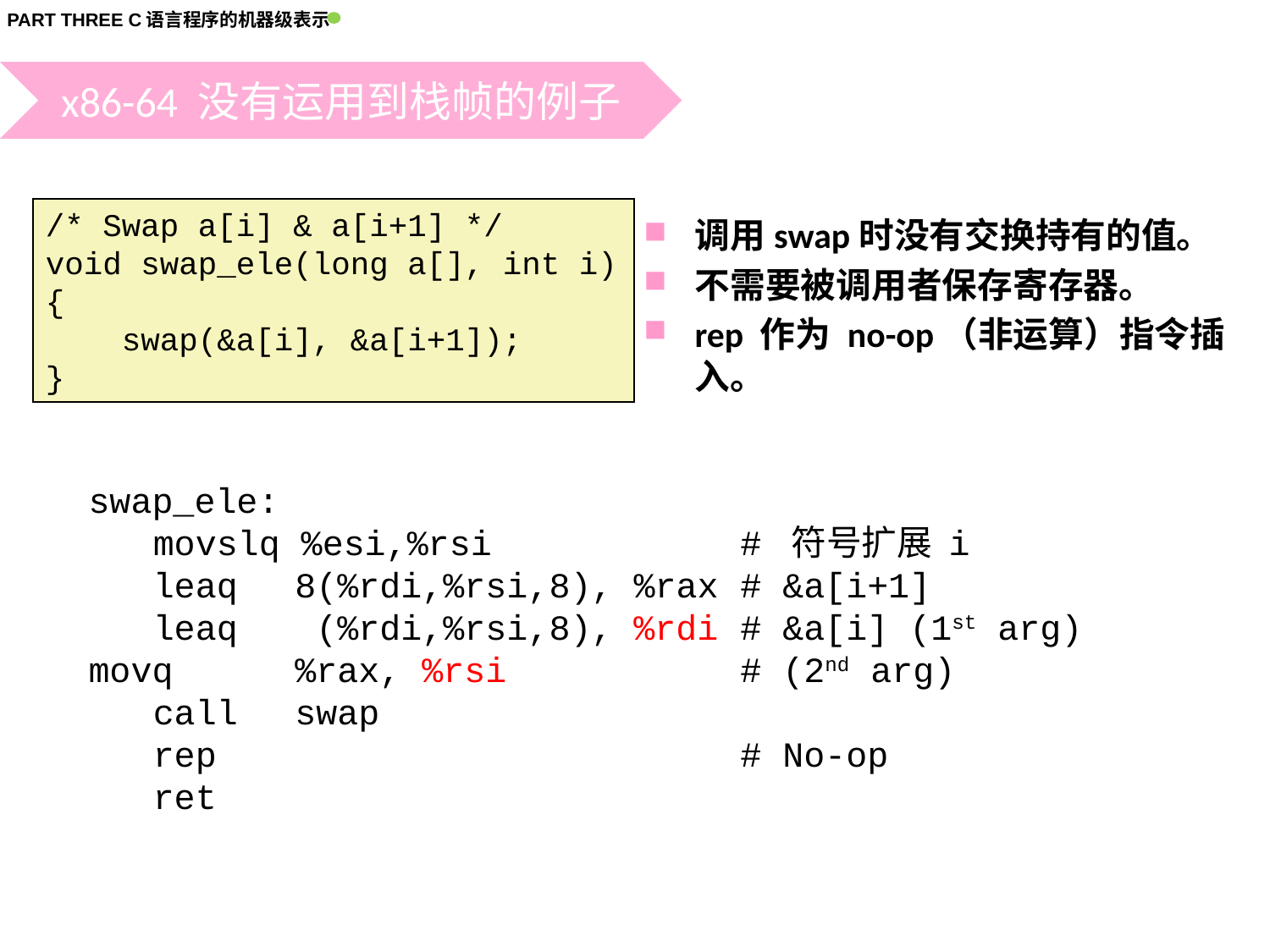

PART THREE C语言程序的机器级表示

x86-64 没有运用到栈帧的例子
/* Swap a[i] & a[i+1] */
void swap_ele(long a[], int i)
{
    swap(&a[i], &a[i+1]);
}
调用swap时没有交换持有的值。
不需要被调用者保存寄存器。
rep 作为 no-op（非运算）指令插入。

swap_ele:
 	movslq %esi,%rsi           	# 符号扩展 i
	leaq	8(%rdi,%rsi,8), %rax	# &a[i+1]
	leaq	 (%rdi,%rsi,8), %rdi	# &a[i] (1st arg)	movq	%rax, %rsi	# (2nd arg)
	call	swap
	rep		# No-op
	ret